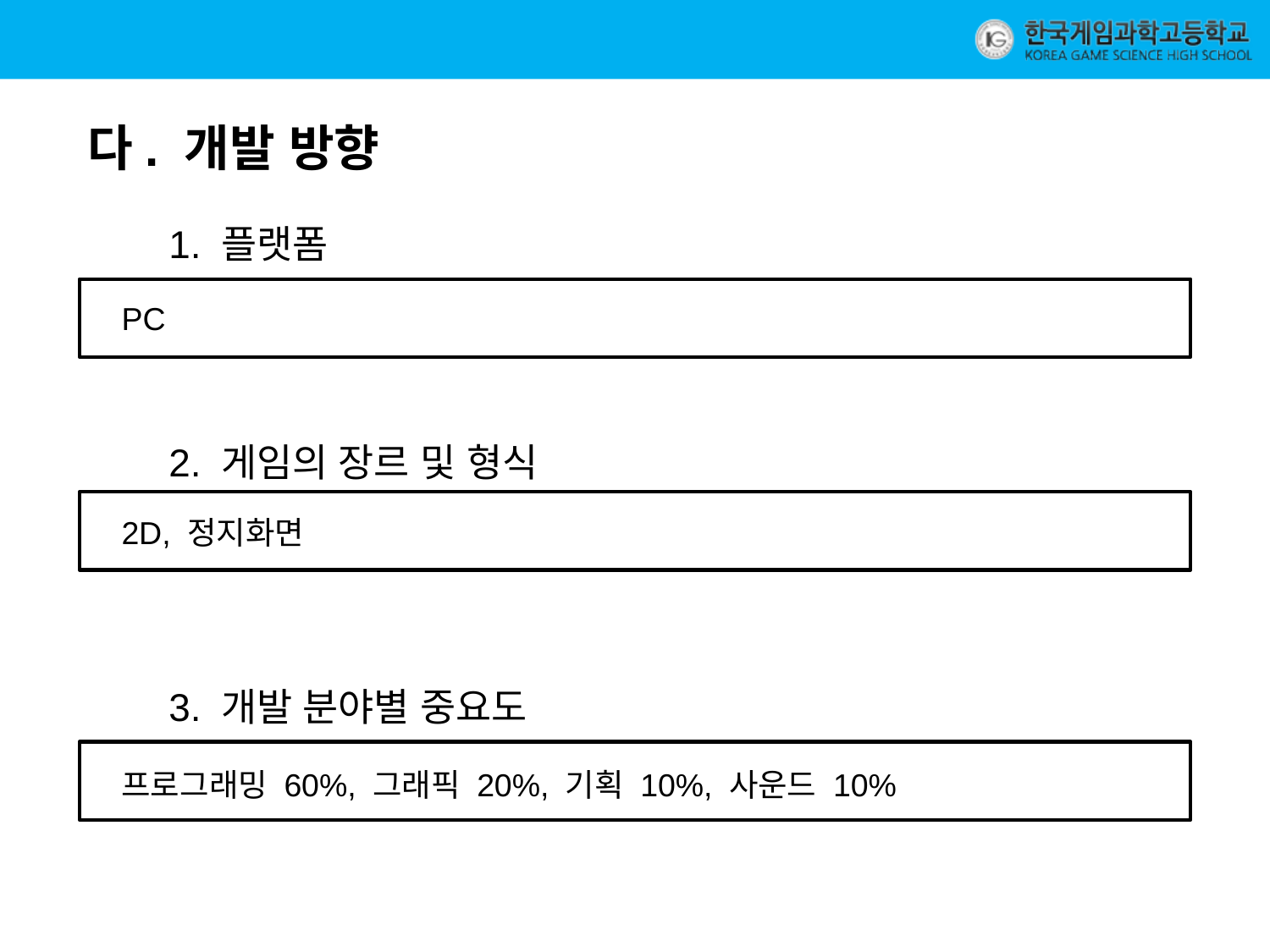

다. 개발 방향
1. 플랫폼

PC
2. 게임의 장르 및 형식

2D, 정지화면
3. 개발 분야별 중요도

프로그래밍 60%, 그래픽 20%, 기획 10%, 사운드 10%